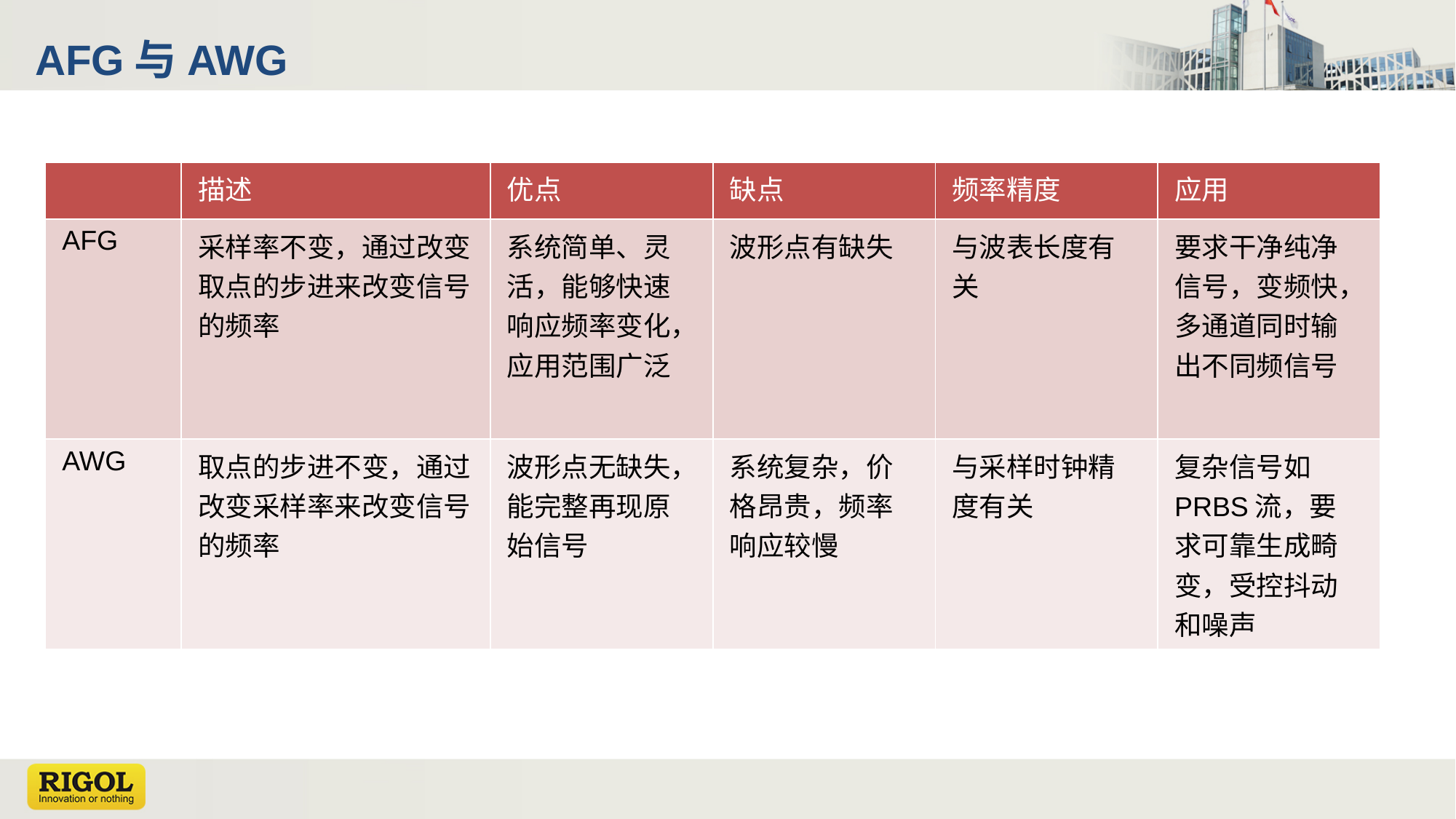

# AFG与AWG
|  | 描述 | 优点 | 缺点 | 频率精度 | 应用 |
| --- | --- | --- | --- | --- | --- |
| AFG | 采样率不变，通过改变取点的步进来改变信号的频率 | 系统简单、灵活，能够快速响应频率变化，应用范围广泛 | 波形点有缺失 | 与波表长度有关 | 要求干净纯净信号，变频快，多通道同时输出不同频信号 |
| AWG | 取点的步进不变，通过改变采样率来改变信号的频率 | 波形点无缺失，能完整再现原始信号 | 系统复杂，价格昂贵，频率响应较慢 | 与采样时钟精度有关 | 复杂信号如PRBS流，要求可靠生成畸变，受控抖动和噪声 |